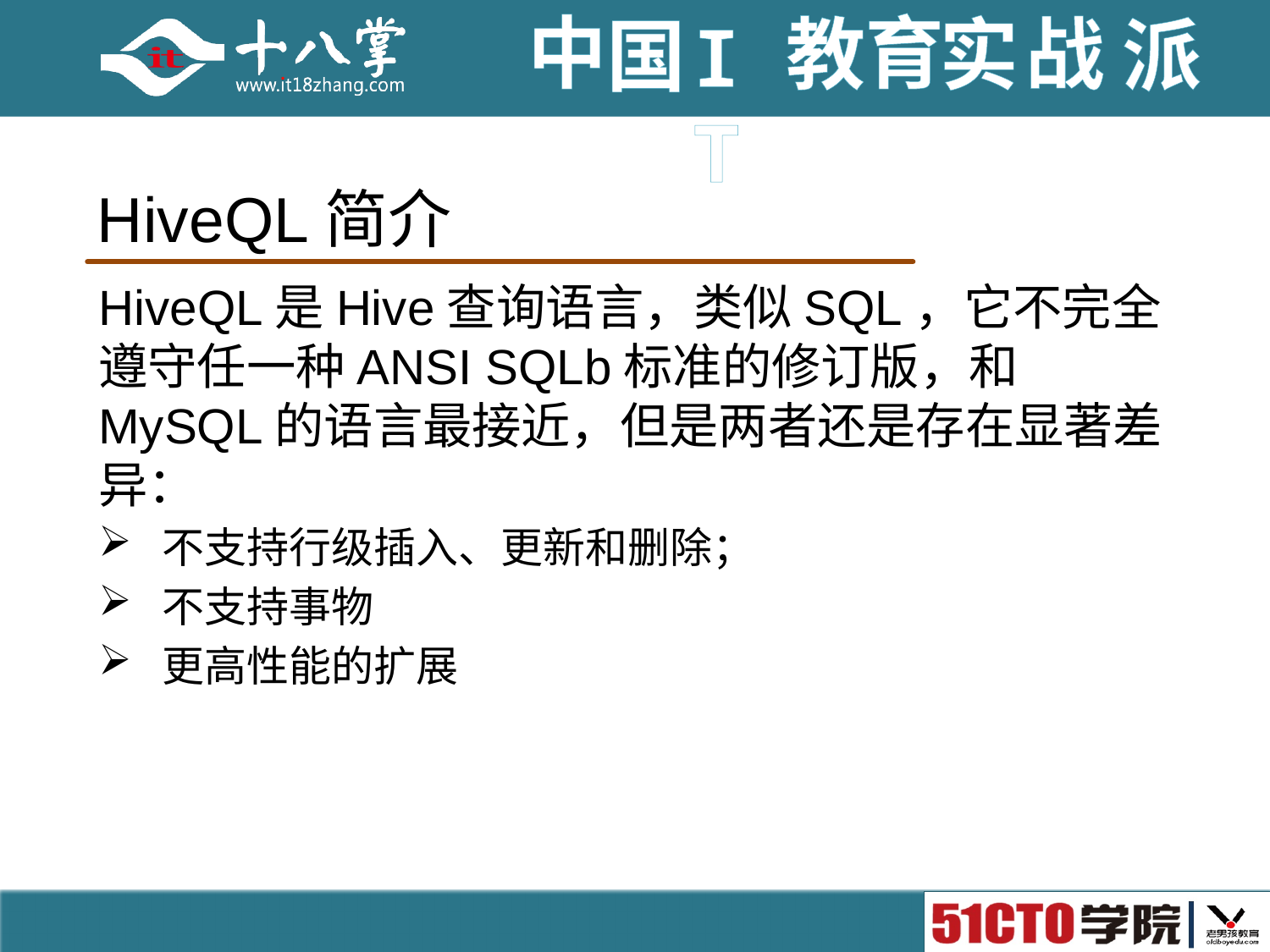

# HiveQL简介
HiveQL是Hive查询语言，类似SQL，它不完全遵守任一种ANSI SQLb标准的修订版，和MySQL的语言最接近，但是两者还是存在显著差异：
不支持行级插入、更新和删除；
不支持事物
更高性能的扩展